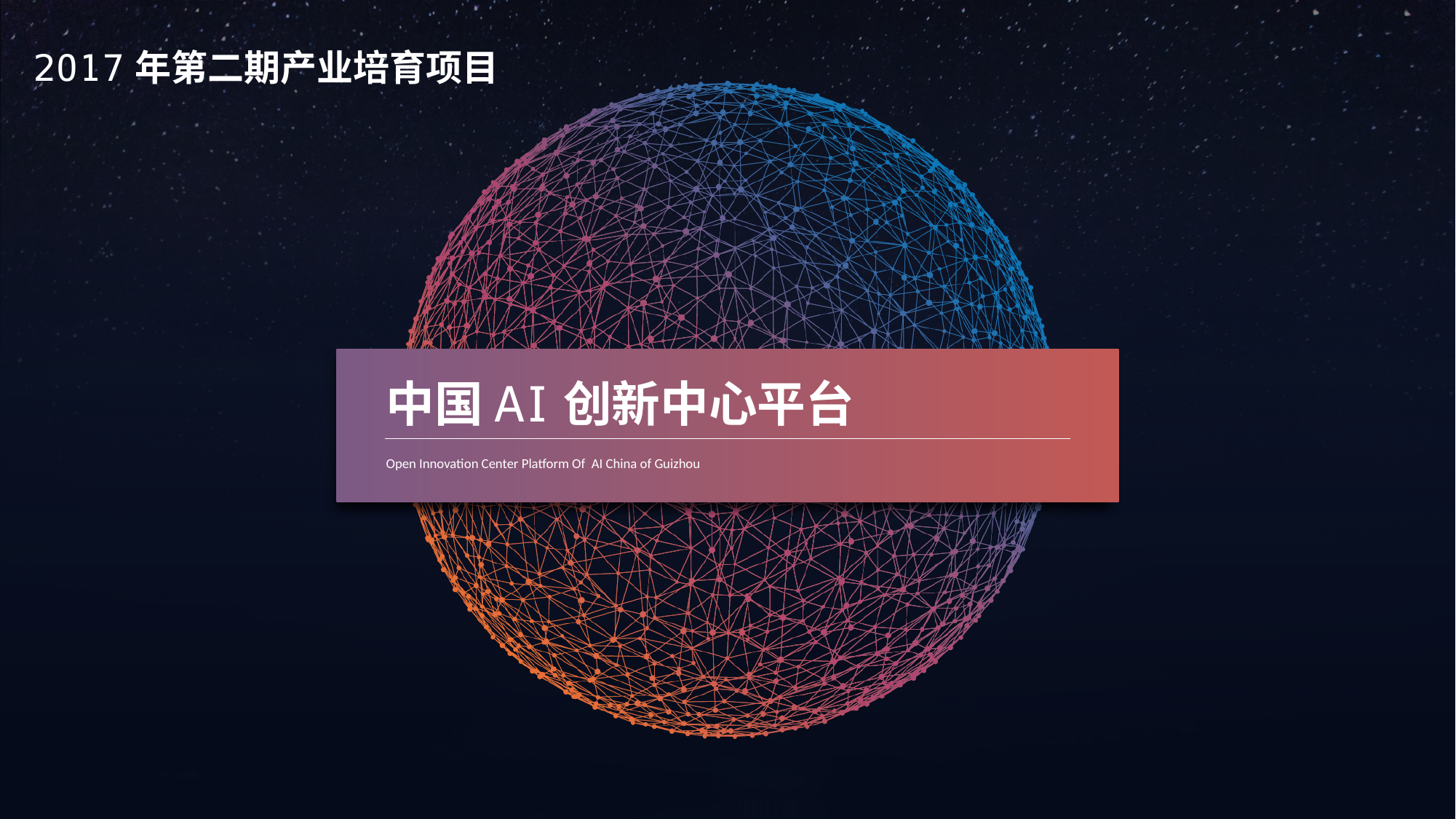

2017年第二期产业培育项目

中国AI创新中心平台
Open Innovation Center Platform Of  AI China of Guizhou